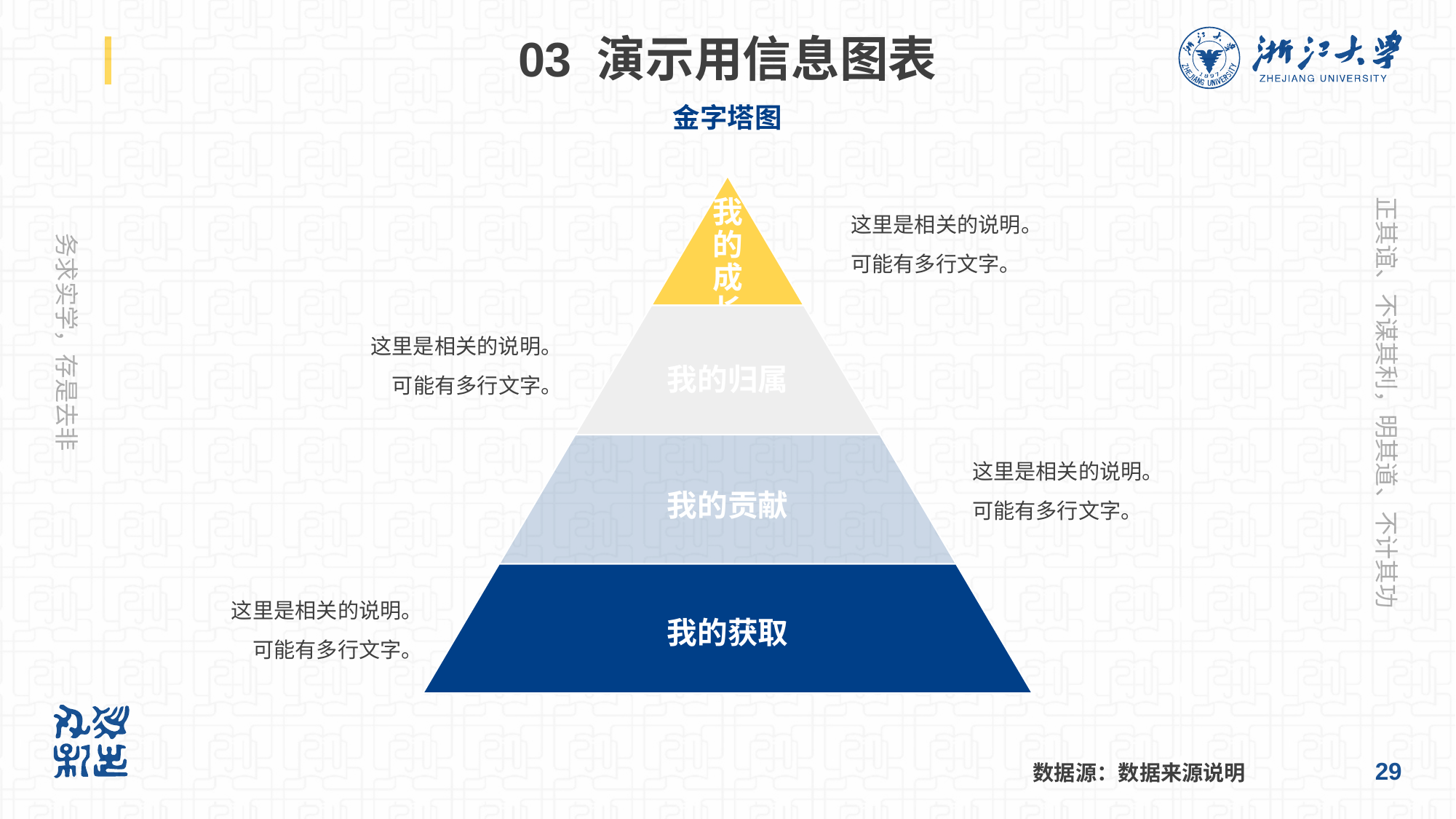

# 03 演示用信息图表
金字塔图
我的成长
我的归属
我的贡献
我的获取
这里是相关的说明。
可能有多行文字。
这里是相关的说明。
可能有多行文字。
这里是相关的说明。
可能有多行文字。
这里是相关的说明。
可能有多行文字。
29
数据源：数据来源说明